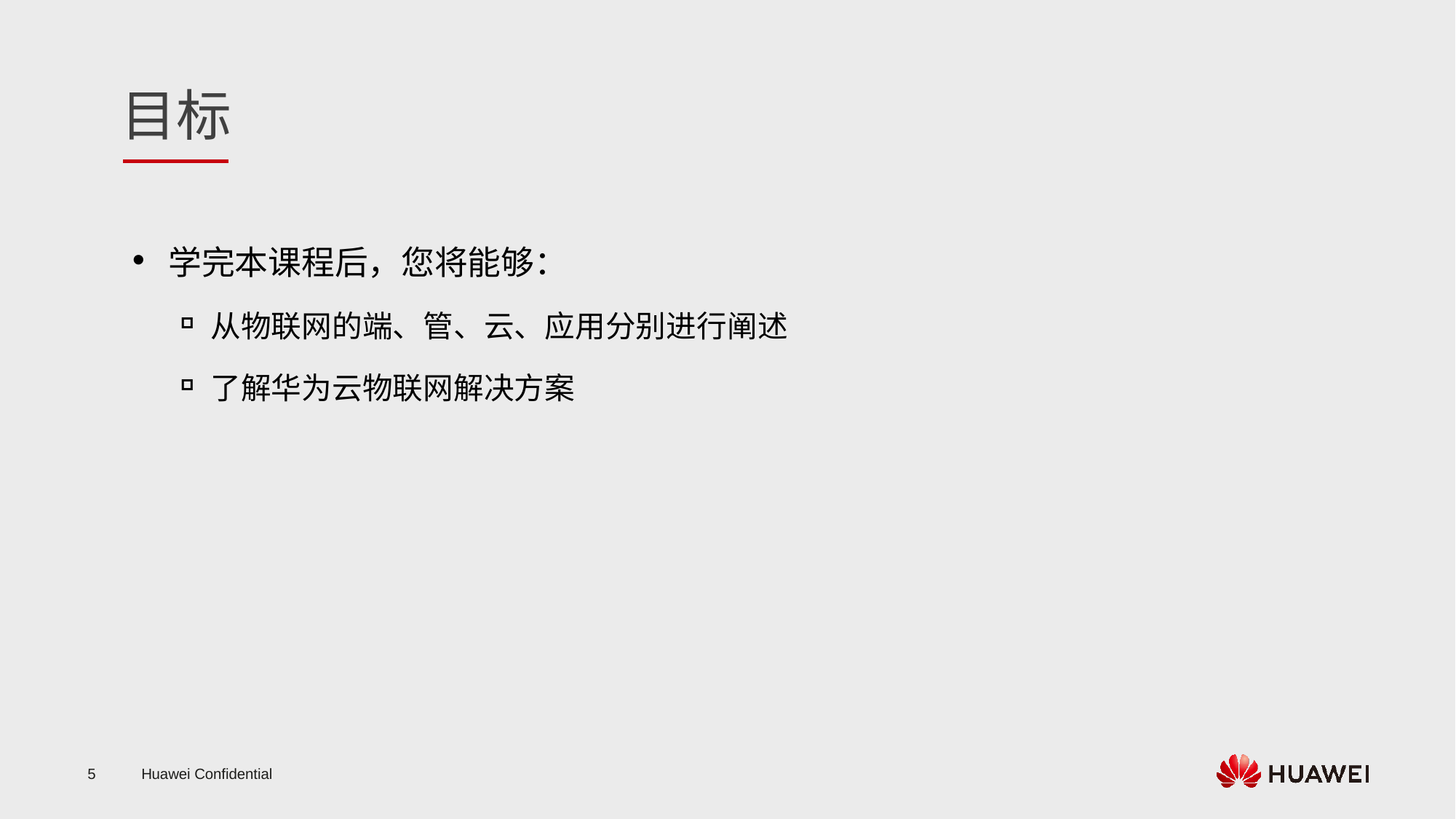

学完本课程后，您将能够：
从物联网的端、管、云、应用分别进行阐述
了解华为云物联网解决方案